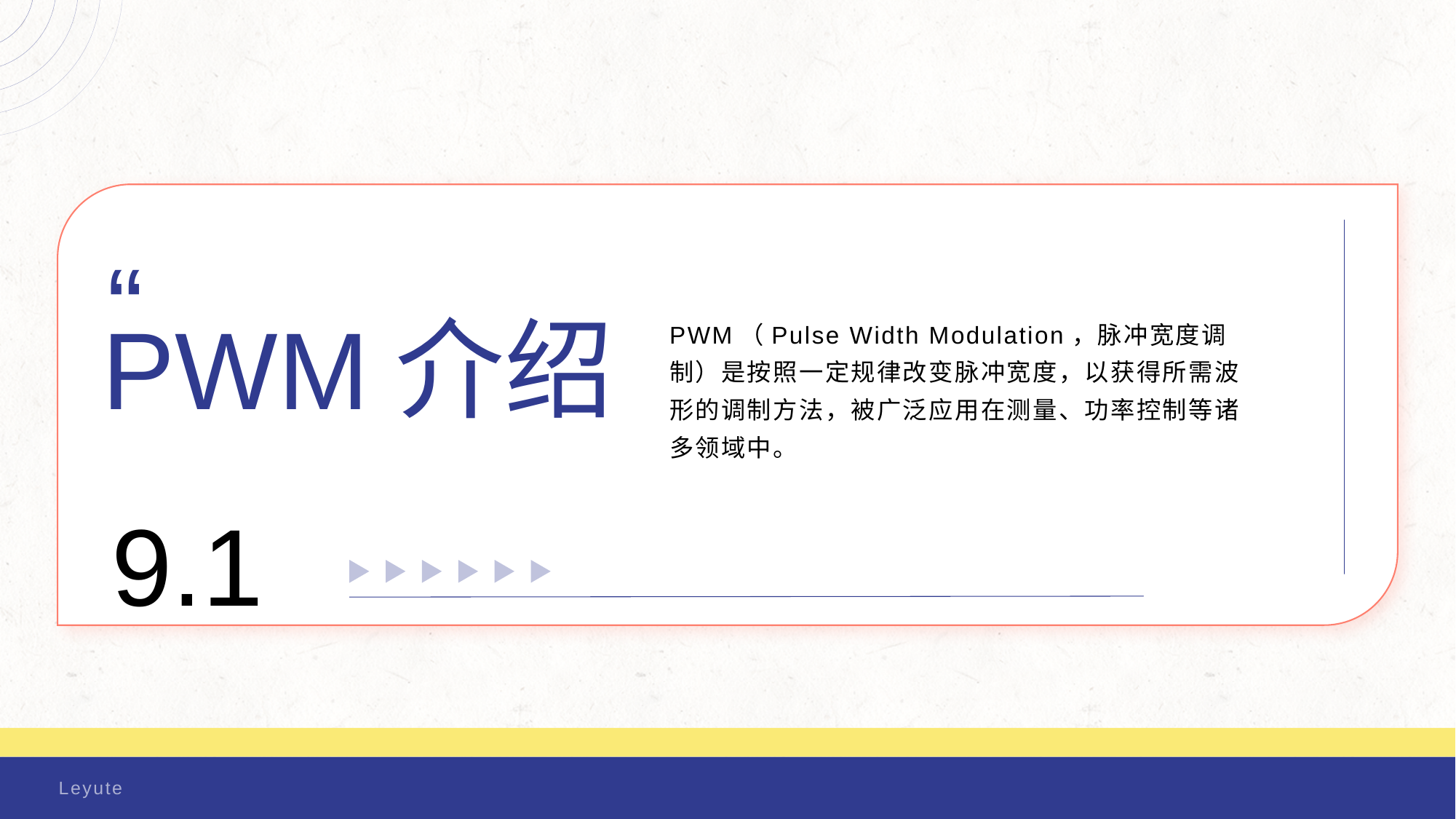

“
PWM介绍
9.1

PWM（Pulse Width Modulation，脉冲宽度调制）是按照一定规律改变脉冲宽度，以获得所需波形的调制方法，被广泛应用在测量、功率控制等诸多领域中。